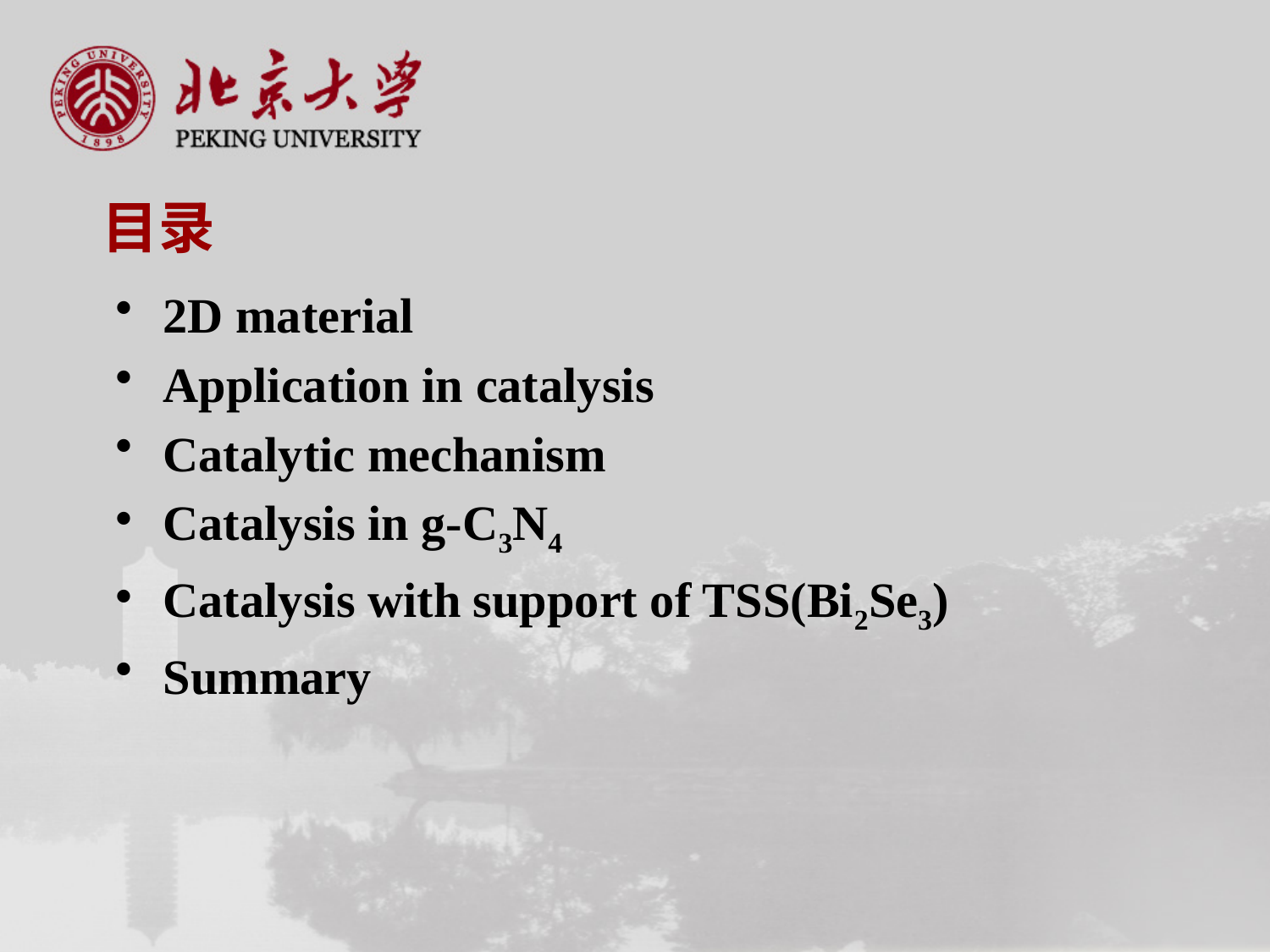

# 目录
2D material
Application in catalysis
Catalytic mechanism
Catalysis in g-C3N4
Catalysis with support of TSS(Bi2Se3)
Summary